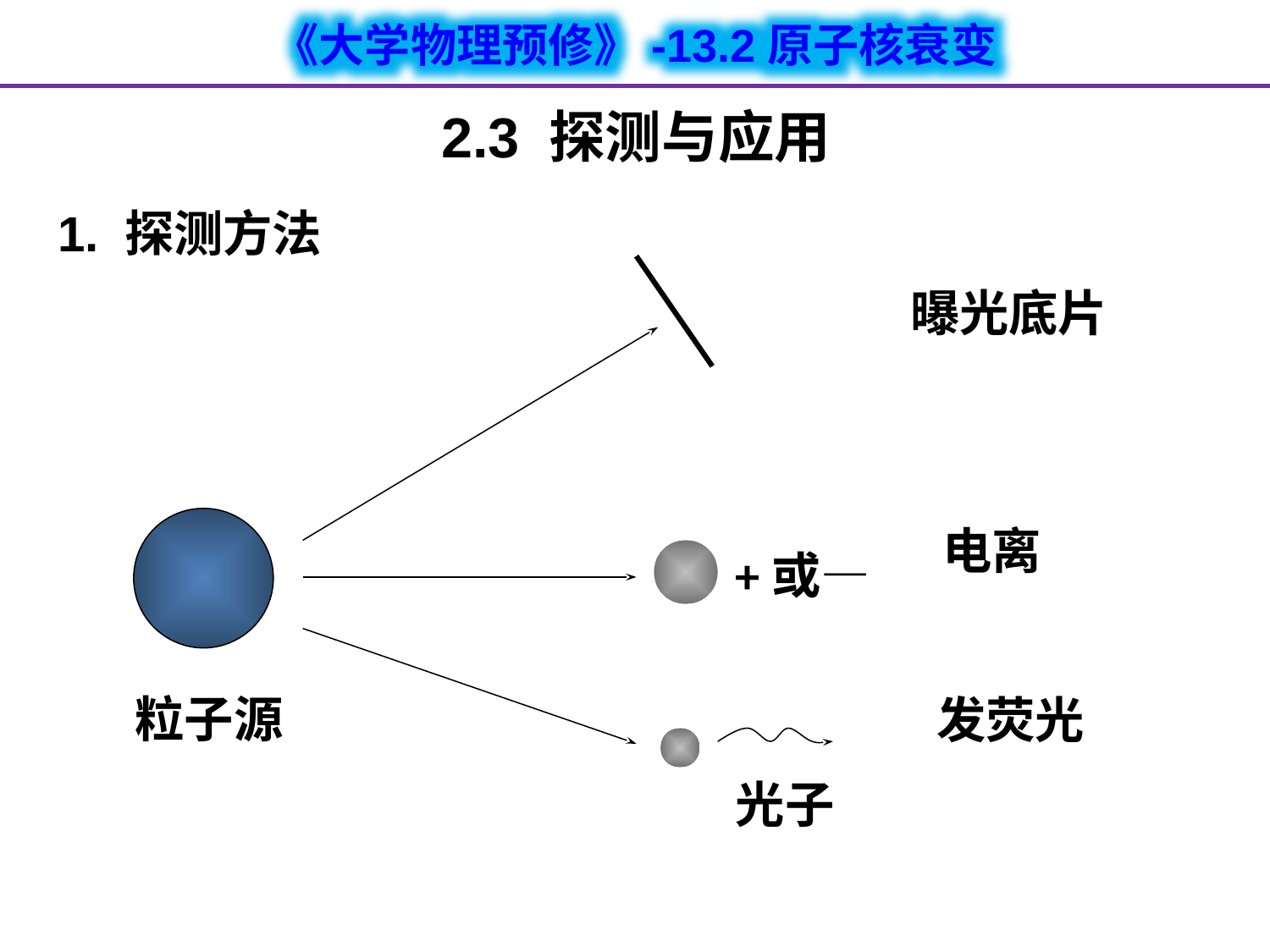

# 2.3 探测与应用
1. 探测方法
曝光底片

电离
+或—

粒子源
发荧光
发荧光

光子